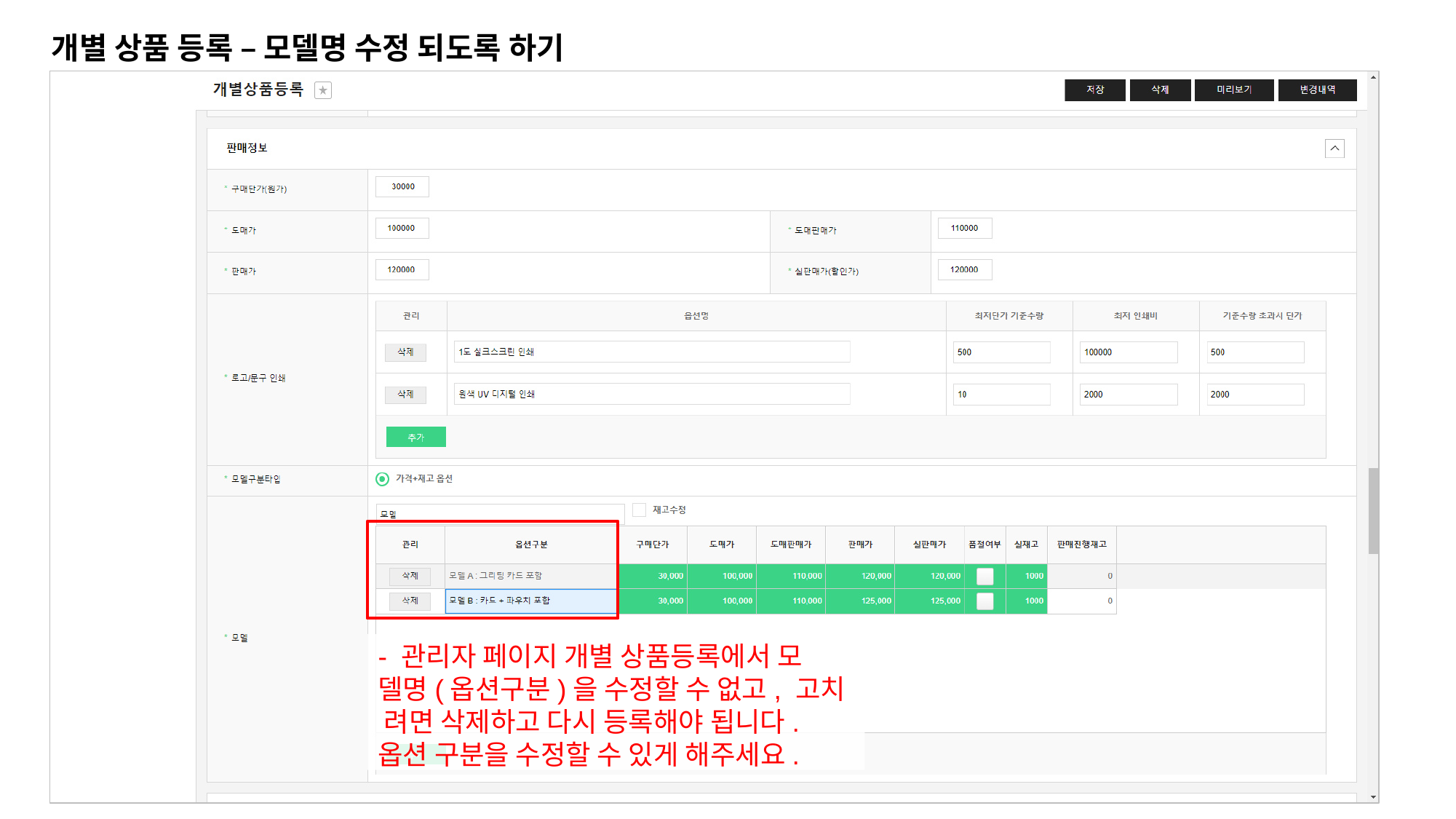

# 개별 상품 등록 – 모델명 수정 되도록 하기

- 관리자 페이지 개별 상품등록에서 모  델명(옵션구분)을 수정할 수 없고, 고치  려면 삭제하고 다시 등록해야 됩니다.  옵션 구분을 수정할 수 있게 해주세요.